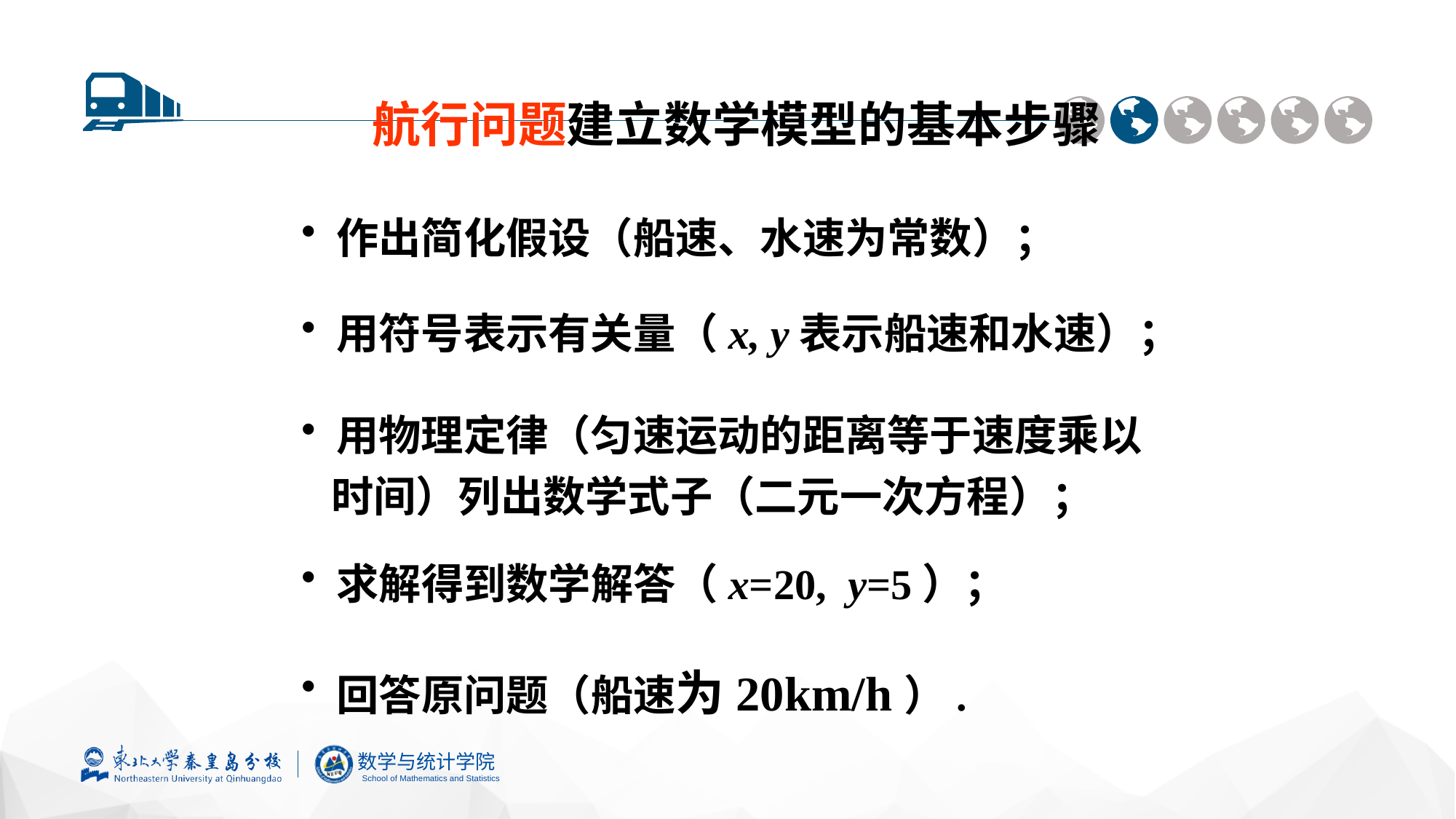

航行问题建立数学模型的基本步骤
 作出简化假设（船速、水速为常数）；
 用符号表示有关量（x, y表示船速和水速）；
 用物理定律（匀速运动的距离等于速度乘以
  时间）列出数学式子（二元一次方程）；
 求解得到数学解答（x=20,  y=5）；
 回答原问题（船速为20km/h）.